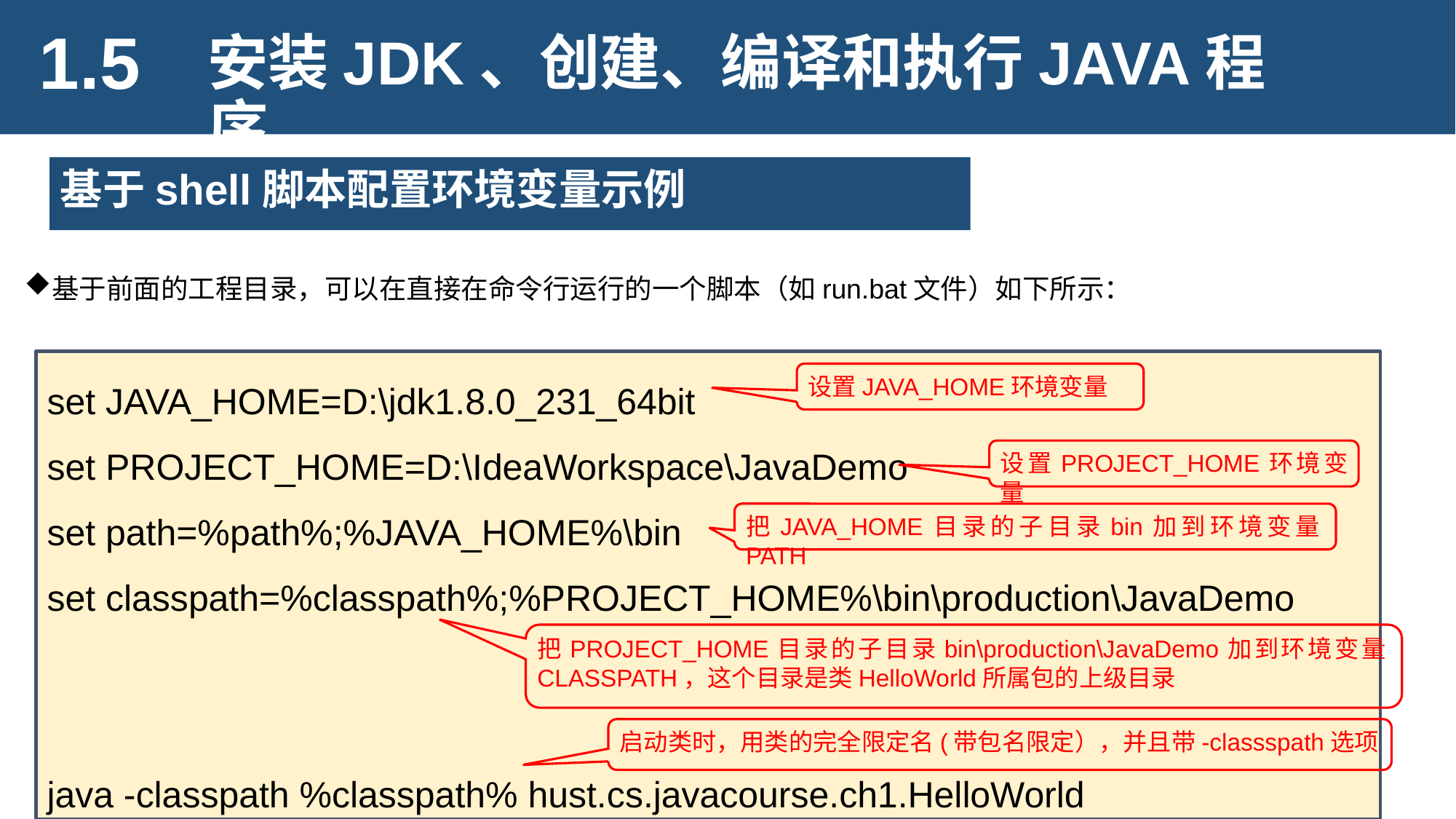

1.5
安装JDK、创建、编译和执行JAVA程序
基于shell脚本配置环境变量示例
基于前面的工程目录，可以在直接在命令行运行的一个脚本（如run.bat文件）如下所示：
set JAVA_HOME=D:\jdk1.8.0_231_64bit
set PROJECT_HOME=D:\IdeaWorkspace\JavaDemo
set path=%path%;%JAVA_HOME%\bin
set classpath=%classpath%;%PROJECT_HOME%\bin\production\JavaDemo

java -classpath %classpath% hust.cs.javacourse.ch1.HelloWorld

设置JAVA_HOME环境变量

设置PROJECT_HOME环境变量

把JAVA_HOME目录的子目录bin加到环境变量PATH

把PROJECT_HOME目录的子目录bin\production\JavaDemo加到环境变量CLASSPATH，这个目录是类HelloWorld所属包的上级目录

启动类时，用类的完全限定名(带包名限定），并且带-classspath选项